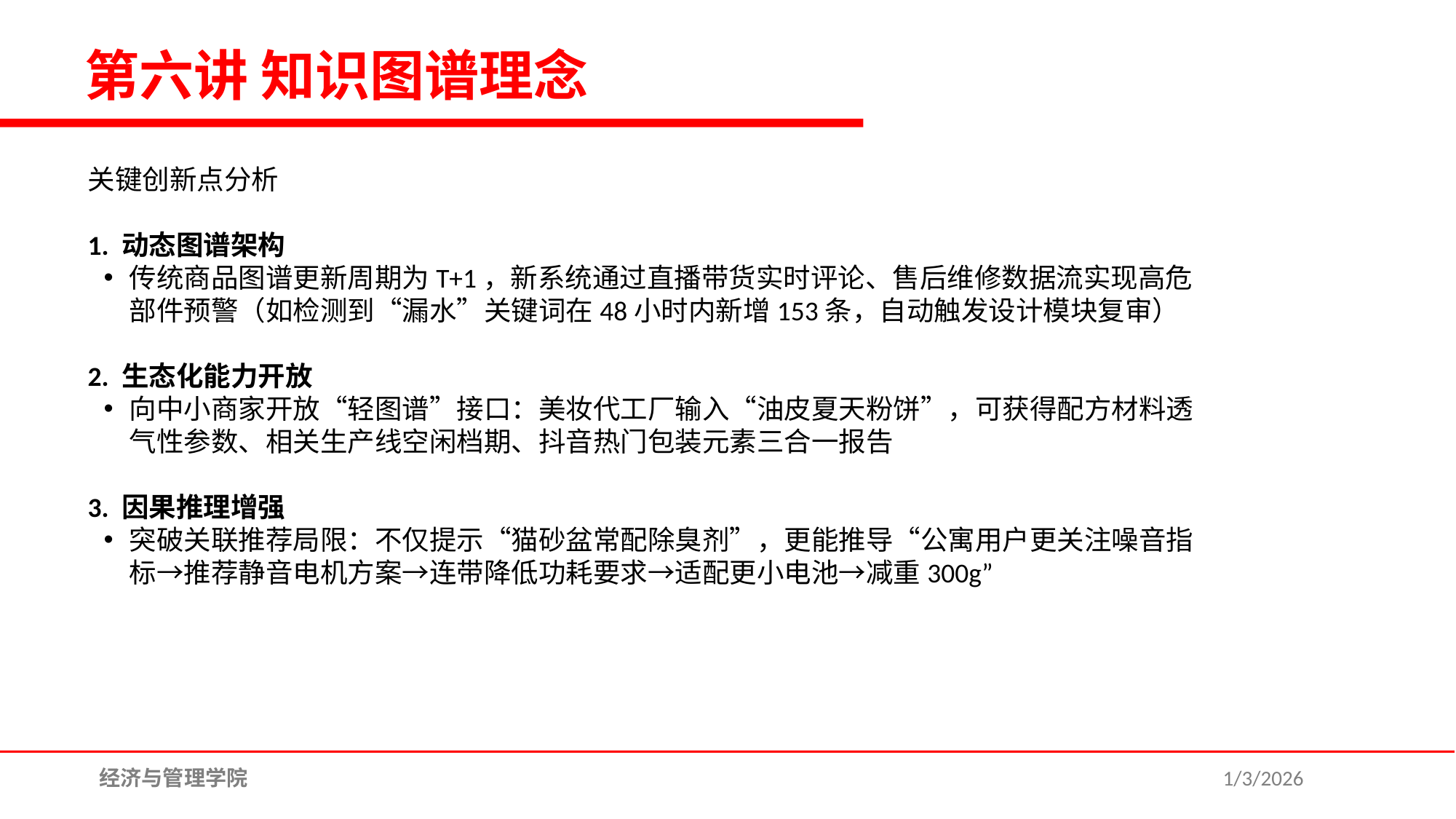

第六讲 知识图谱理念
关键创新点分析
1. 动态图谱架构
传统商品图谱更新周期为T+1，新系统通过直播带货实时评论、售后维修数据流实现高危部件预警（如检测到“漏水”关键词在48小时内新增153条，自动触发设计模块复审）
2. 生态化能力开放
向中小商家开放“轻图谱”接口：美妆代工厂输入“油皮夏天粉饼”，可获得配方材料透气性参数、相关生产线空闲档期、抖音热门包装元素三合一报告
3. 因果推理增强
突破关联推荐局限：不仅提示“猫砂盆常配除臭剂”，更能推导“公寓用户更关注噪音指标→推荐静音电机方案→连带降低功耗要求→适配更小电池→减重300g”